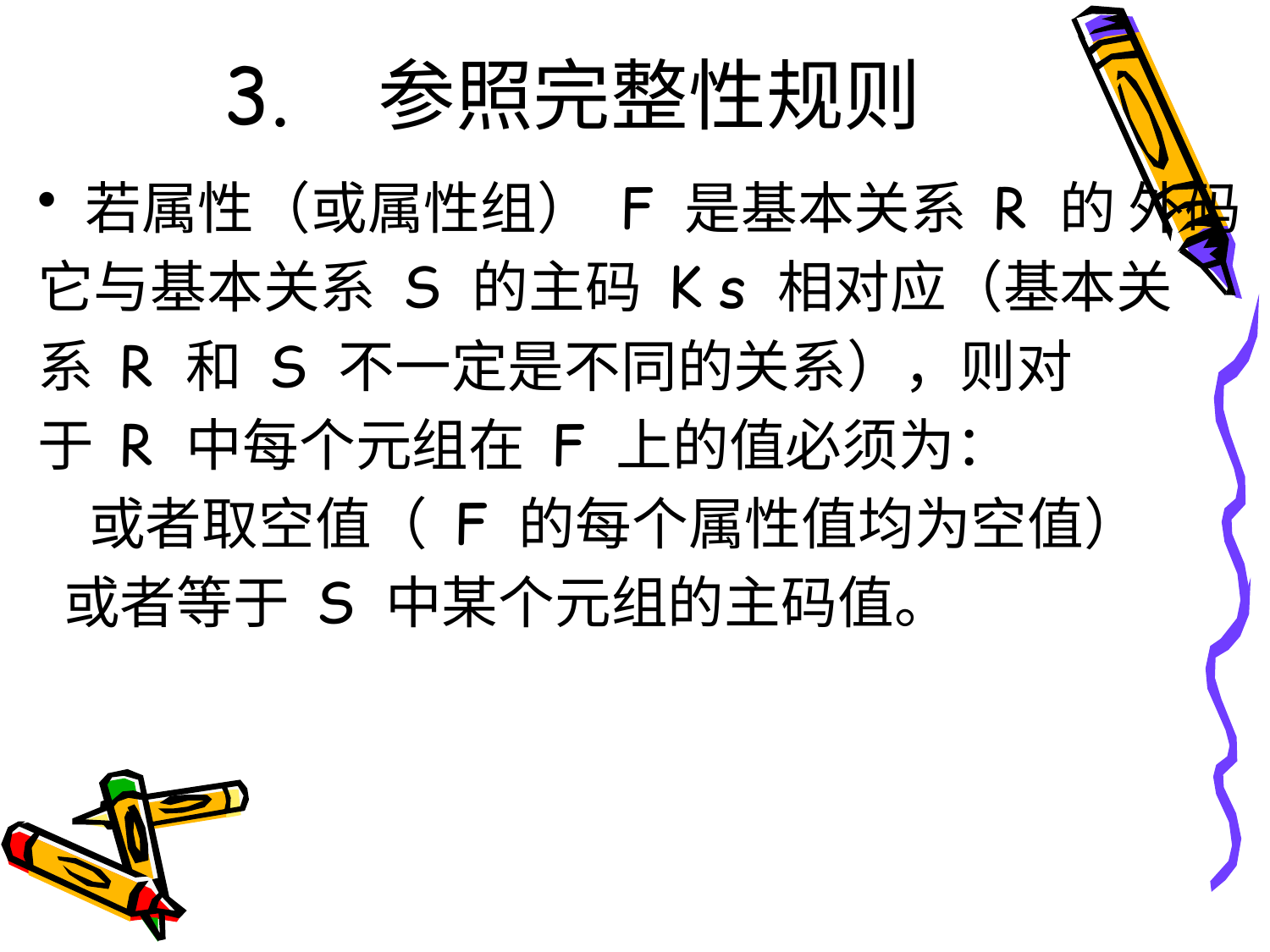

# 3.   参照完整性规则
若属性（或属性组） F 是基本关系 R 的 外码
它与基本关系 S 的主码 K s 相对应（基本关
系 R 和 S 不一定是不同的关系），则对
于 R 中每个元组在 F 上的值必须为：
   或者取空值（ F 的每个属性值均为空值）
 或者等于 S 中某个元组的主码值。